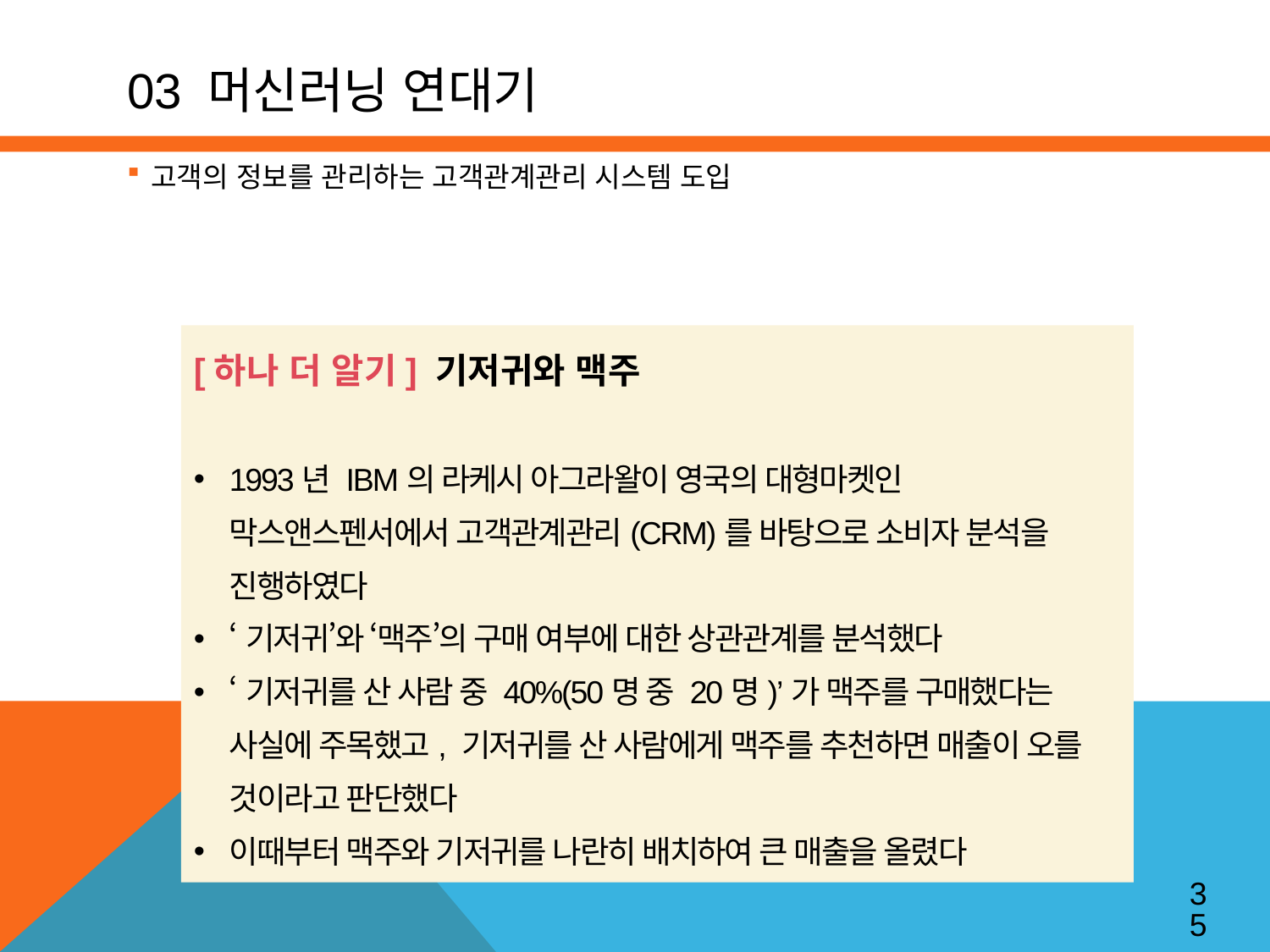

# 03 머신러닝 연대기
고객의 정보를 관리하는 고객관계관리 시스템 도입
[하나 더 알기] 기저귀와 맥주

1993년 IBM의 라케시 아그라왈이 영국의 대형마켓인 막스앤스펜서에서 고객관계관리(CRM)를 바탕으로 소비자 분석을 진행하였다
‘기저귀’와 ‘맥주’의 구매 여부에 대한 상관관계를 분석했다
‘기저귀를 산 사람 중 40%(50명 중 20명)’가 맥주를 구매했다는 사실에 주목했고, 기저귀를 산 사람에게 맥주를 추천하면 매출이 오를 것이라고 판단했다
이때부터 맥주와 기저귀를 나란히 배치하여 큰 매출을 올렸다

35